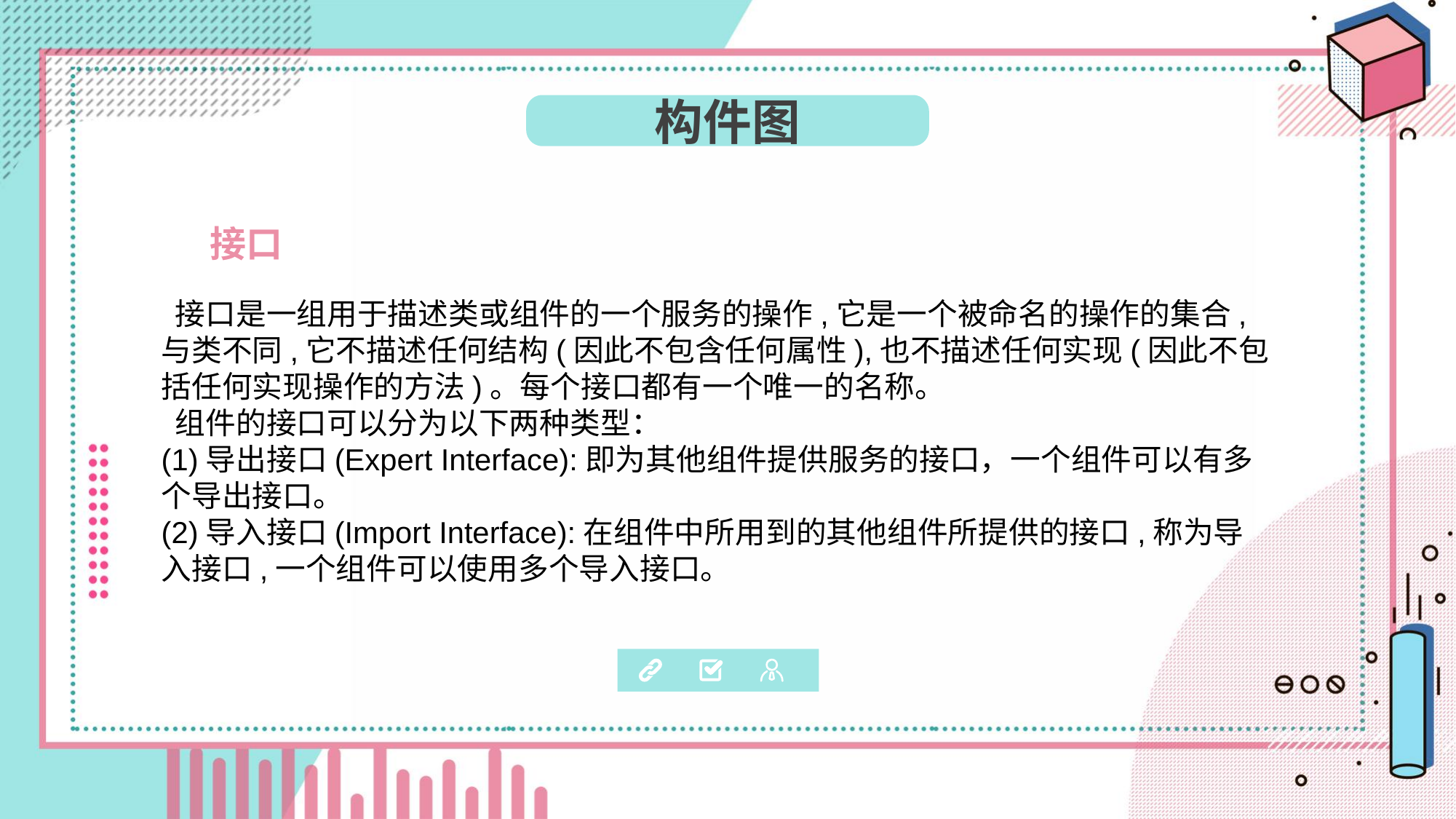

构件图
 接口
 接口是一组用于描述类或组件的一个服务的操作,它是一个被命名的操作的集合,与类不同,它不描述任何结构(因此不包含任何属性),也不描述任何实现(因此不包括任何实现操作的方法)。每个接口都有一个唯一的名称。
 组件的接口可以分为以下两种类型：
(1)导出接口(Expert Interface):即为其他组件提供服务的接口，一个组件可以有多个导出接口。
(2)导入接口(Import Interface):在组件中所用到的其他组件所提供的接口,称为导入接口,一个组件可以使用多个导入接口。